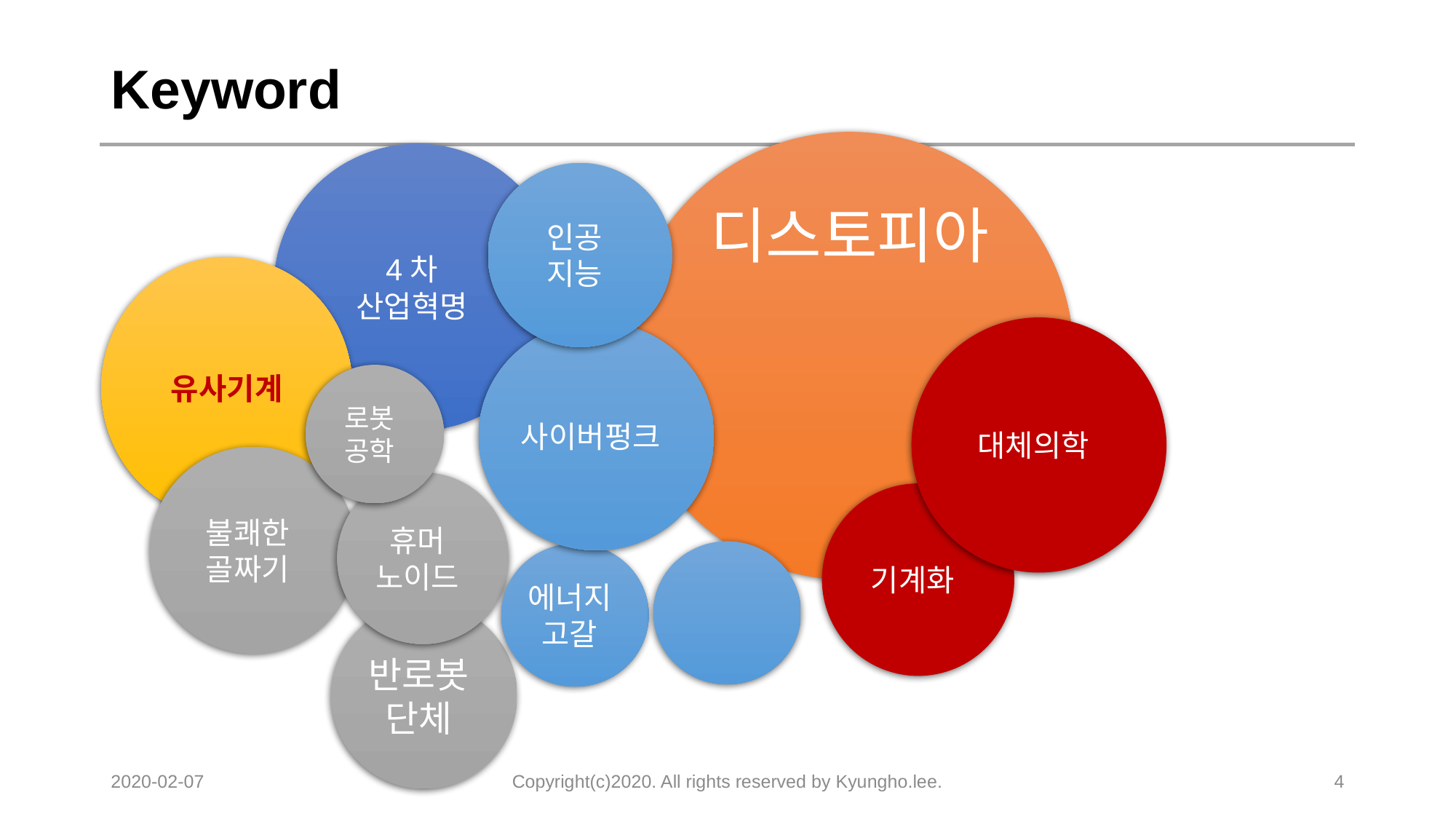

# Keyword
디스토피아
4차
산업혁명
인공
지능
유사기계
대체의학
사이버펑크
로봇
공학
불쾌한
골짜기
휴머
노이드
기계화

에너지
고갈
반로봇단체

2020-02-07
Copyright(c)2020. All rights reserved by Kyungho.lee.
4